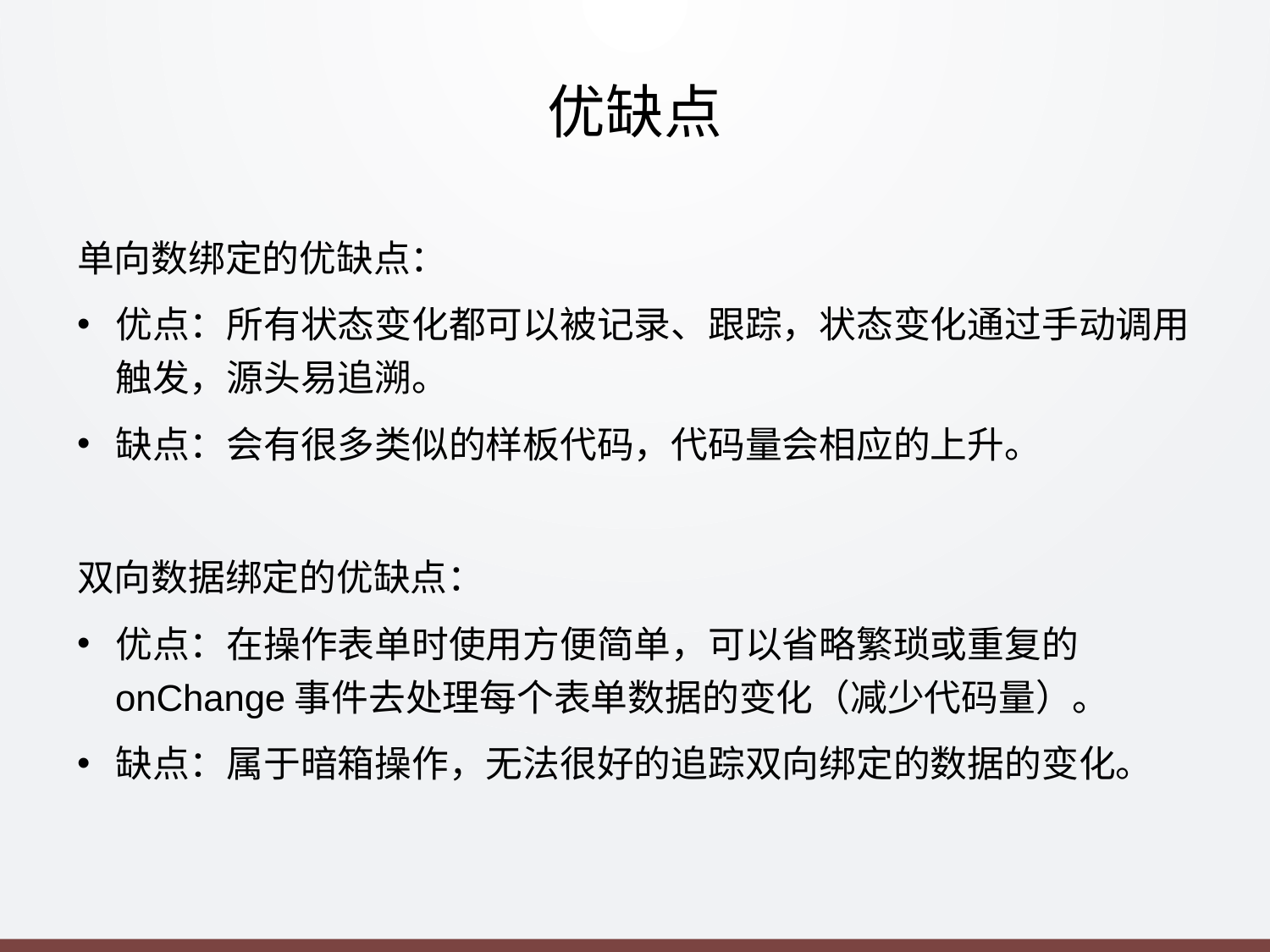

# 优缺点
单向数绑定的优缺点：
优点：所有状态变化都可以被记录、跟踪，状态变化通过手动调用触发，源头易追溯。
缺点：会有很多类似的样板代码，代码量会相应的上升。

双向数据绑定的优缺点：
优点：在操作表单时使用方便简单，可以省略繁琐或重复的onChange事件去处理每个表单数据的变化（减少代码量）。
缺点：属于暗箱操作，无法很好的追踪双向绑定的数据的变化。